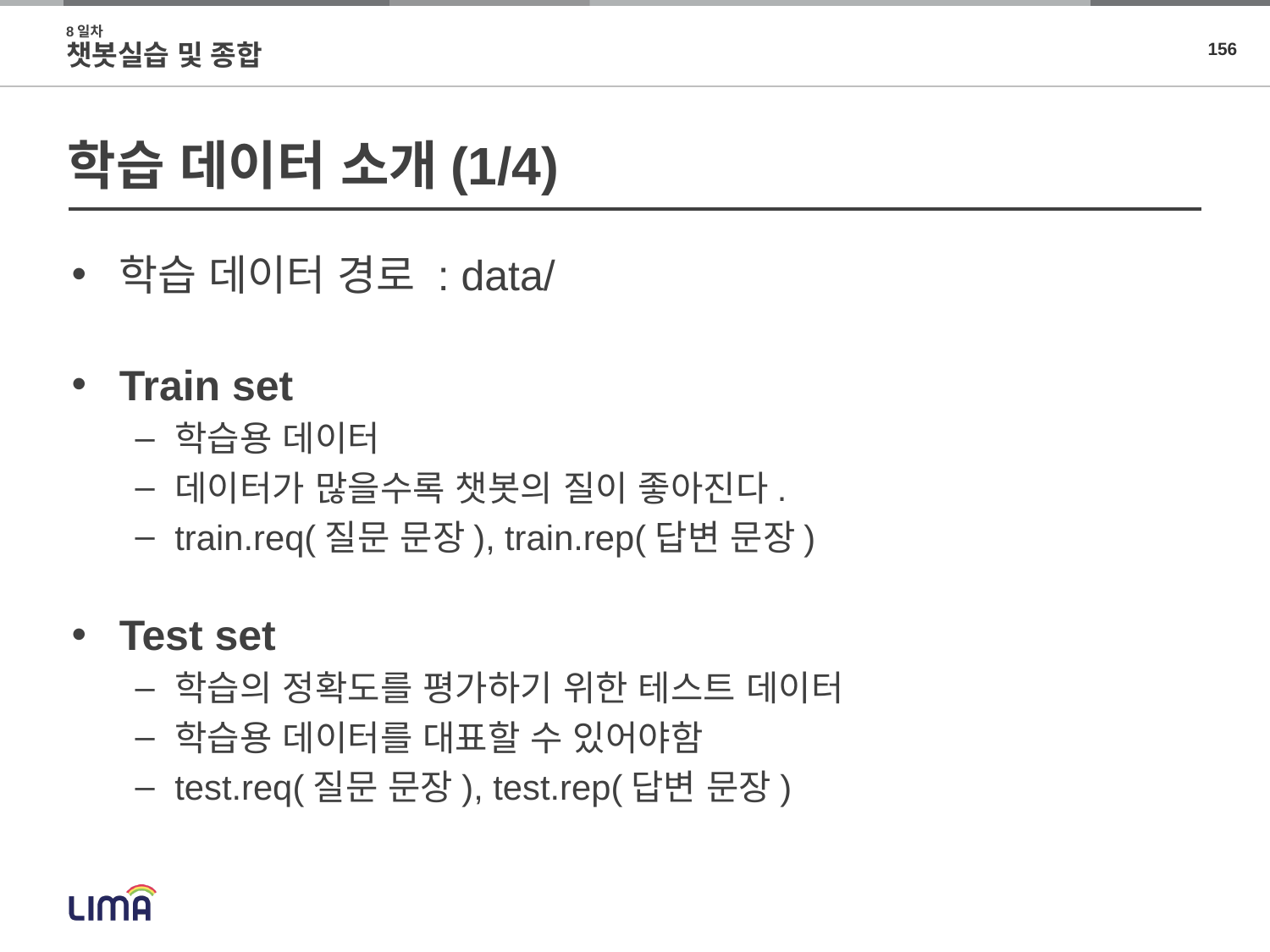

8일차
챗봇실습 및 종합
# 학습 데이터 소개(1/4)
학습 데이터 경로 : data/
Train set
학습용 데이터
데이터가 많을수록 챗봇의 질이 좋아진다.
train.req(질문 문장), train.rep(답변 문장)
Test set
학습의 정확도를 평가하기 위한 테스트 데이터
학습용 데이터를 대표할 수 있어야함
test.req(질문 문장), test.rep(답변 문장)